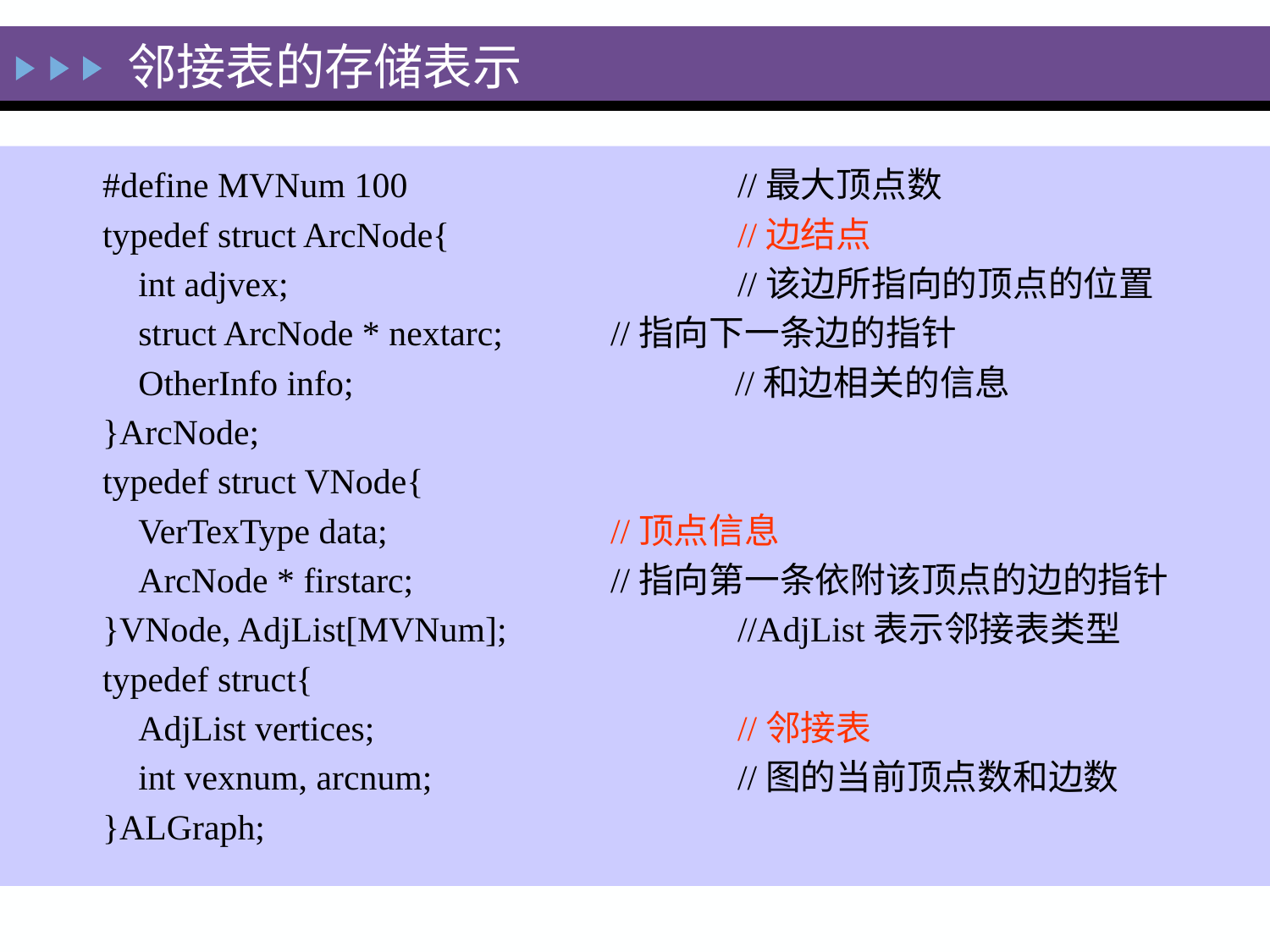

邻接表的存储表示

#define MVNum 100                        	//最大顶点数
typedef struct ArcNode{                		//边结点
    int adjvex;                          		//该边所指向的顶点的位置
    struct ArcNode * nextarc;          	//指向下一条边的指针
    OtherInfo info;                      	              //和边相关的信息
}ArcNode;
typedef struct VNode{
    VerTexType data;                    	//顶点信息
    ArcNode * firstarc;                	//指向第一条依附该顶点的边的指针
}VNode, AdjList[MVNum];               	//AdjList表示邻接表类型
typedef struct{
    AdjList vertices;                 		//邻接表
    int vexnum, arcnum;              		//图的当前顶点数和边数
}ALGraph;